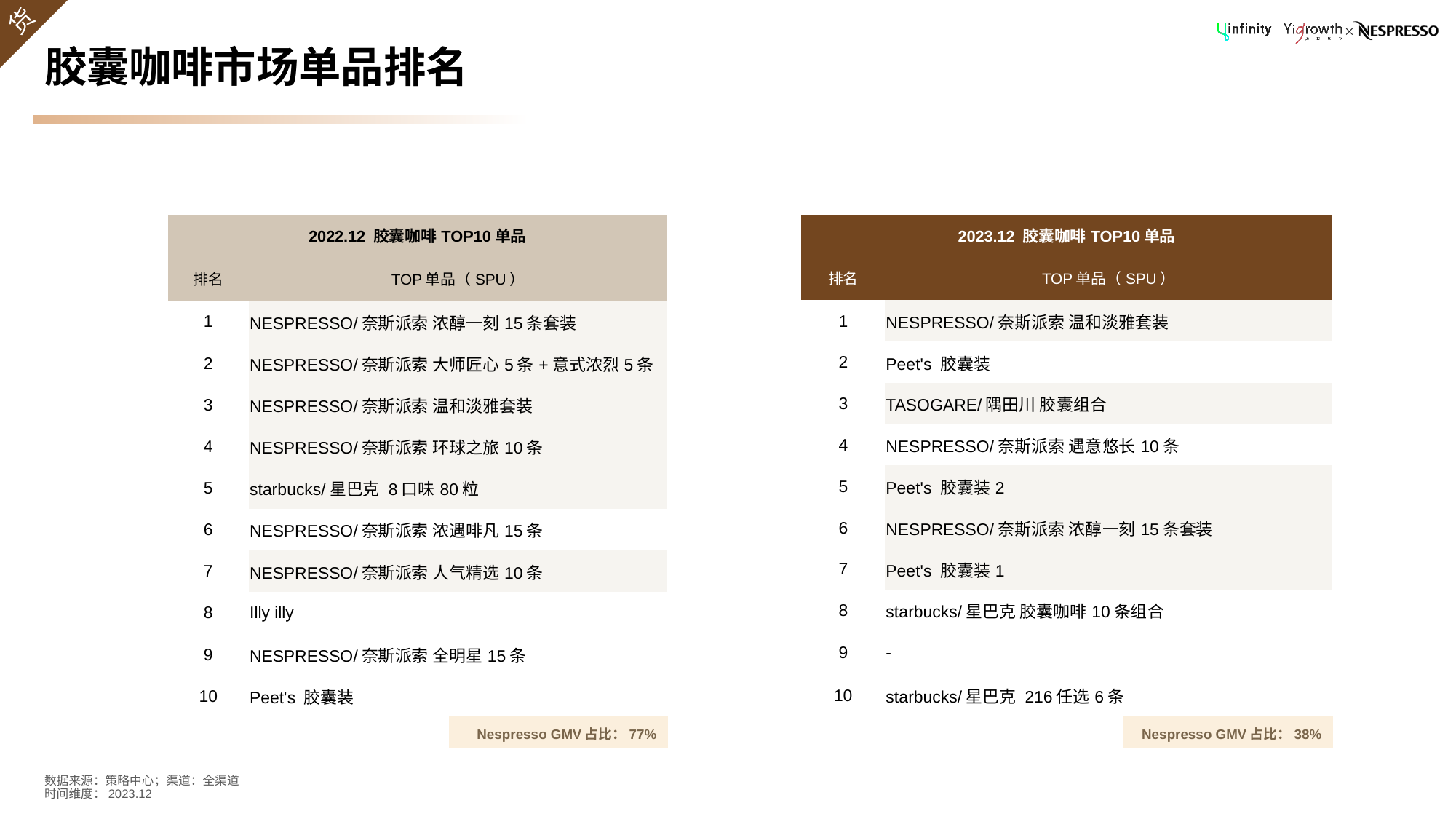

# 胶囊咖啡市场单品排名

| 2022.12 胶囊咖啡TOP10单品 |  |
| --- | --- |
| 排名 | TOP单品（SPU） |
| 1 | NESPRESSO/奈斯派索 浓醇一刻15条套装 |
| 2 | NESPRESSO/奈斯派索 大师匠心5条+意式浓烈5条 |
| 3 | NESPRESSO/奈斯派索 温和淡雅套装 |
| 4 | NESPRESSO/奈斯派索 环球之旅10条 |
| 5 | starbucks/星巴克 8口味80粒 |
| 6 | NESPRESSO/奈斯派索 浓遇啡凡15条 |
| 7 | NESPRESSO/奈斯派索 人气精选10条 |
| 8 | Illy illy |
| 9 | NESPRESSO/奈斯派索 全明星15条 |
| 10 | Peet's 胶囊装 |
| 2023.12 胶囊咖啡TOP10单品 |  |
| --- | --- |
| 排名 | TOP单品（SPU） |
| 1 | NESPRESSO/奈斯派索 温和淡雅套装 |
| 2 | Peet's 胶囊装 |
| 3 | TASOGARE/隅田川 胶囊组合 |
| 4 | NESPRESSO/奈斯派索 遇意悠长10条 |
| 5 | Peet's 胶囊装2 |
| 6 | NESPRESSO/奈斯派索 浓醇一刻15条套装 |
| 7 | Peet's 胶囊装1 |
| 8 | starbucks/星巴克 胶囊咖啡10条组合 |
| 9 | - |
| 10 | starbucks/星巴克 216任选6条 |
Nespresso GMV占比：77%
Nespresso GMV占比：38%
数据来源：策略中心；渠道：全渠道
时间维度：2023.12